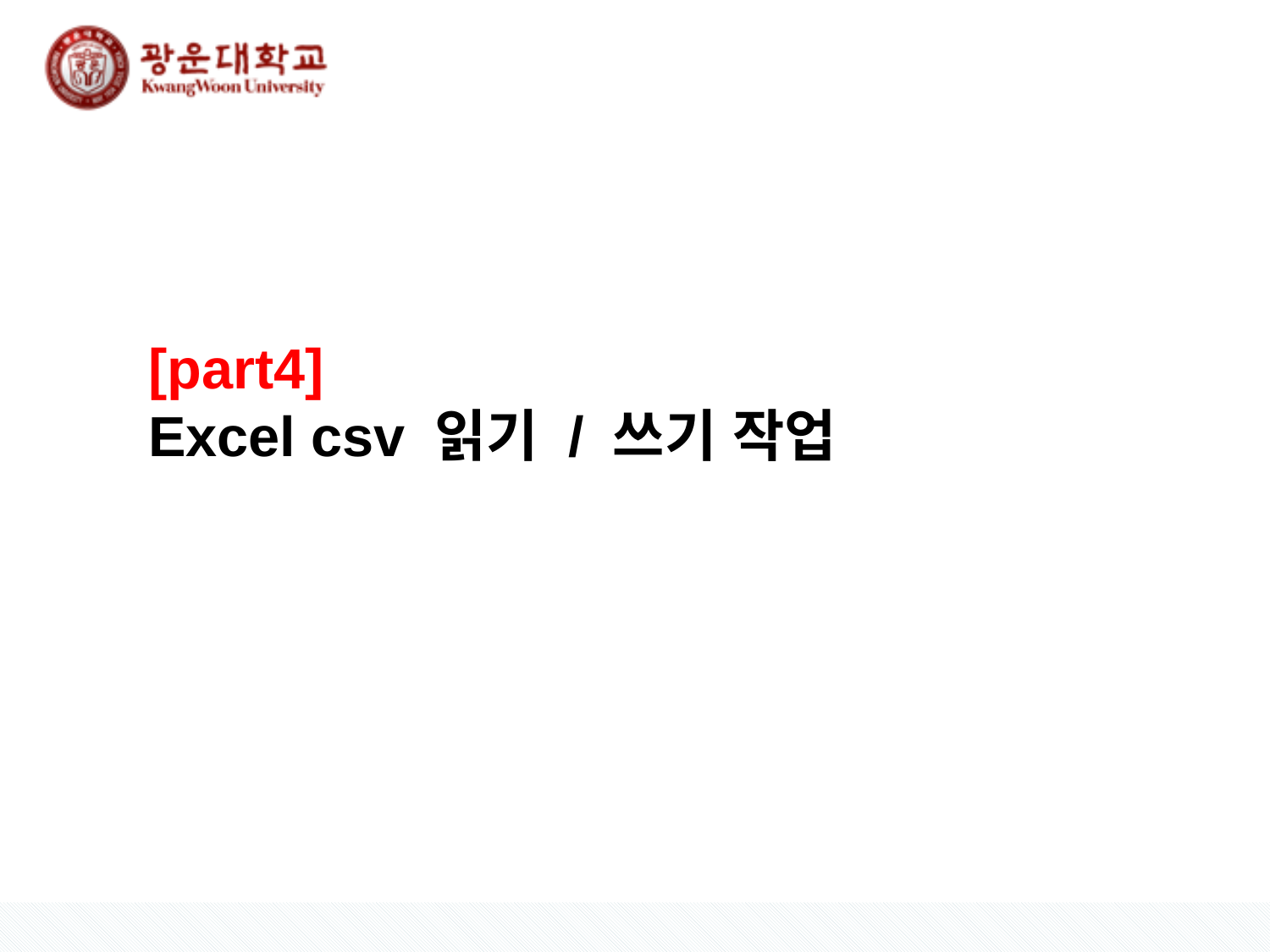

[part4]
Excel csv 읽기 / 쓰기 작업